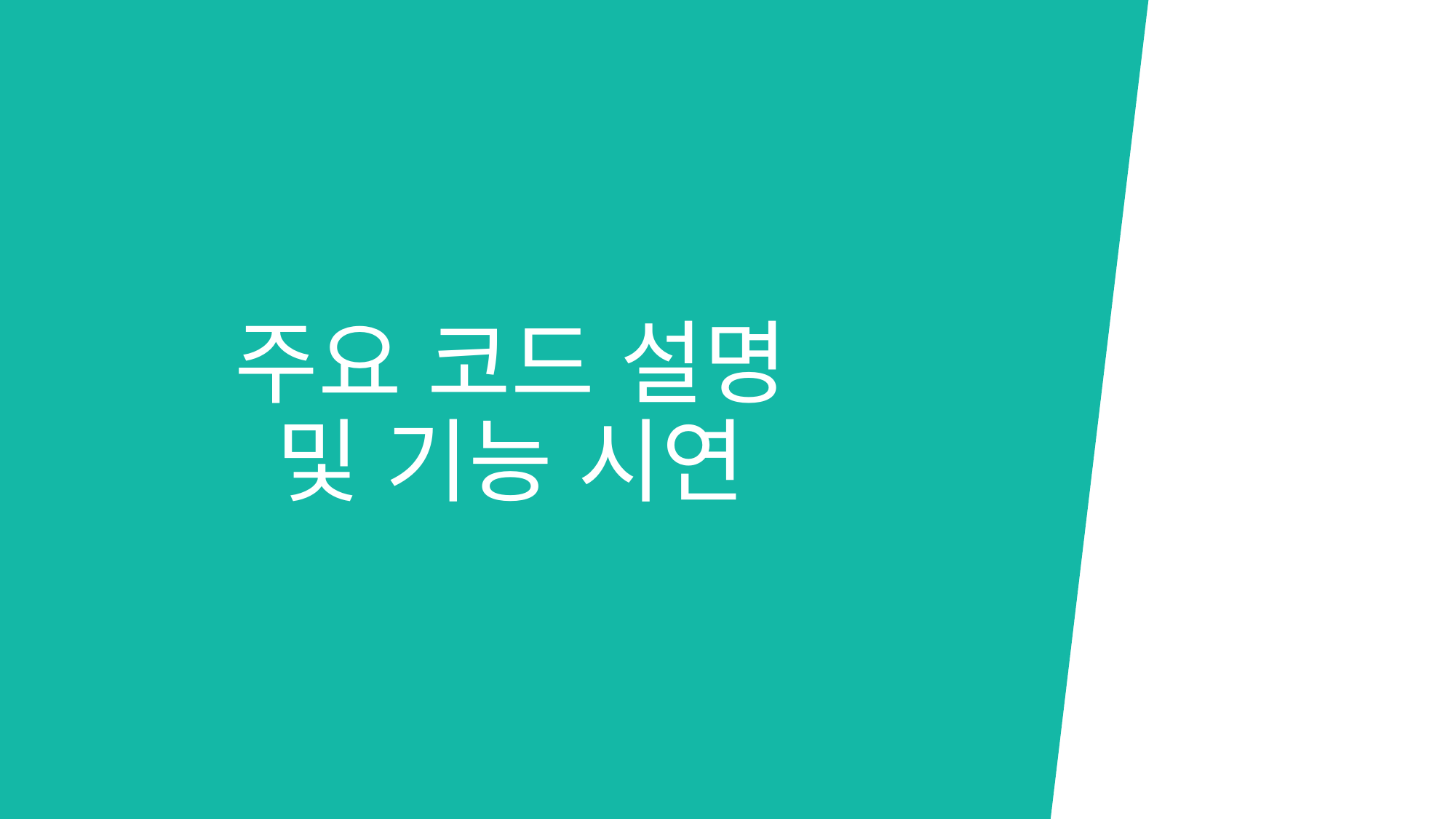

# 주요 코드 설명 및 기능 시연